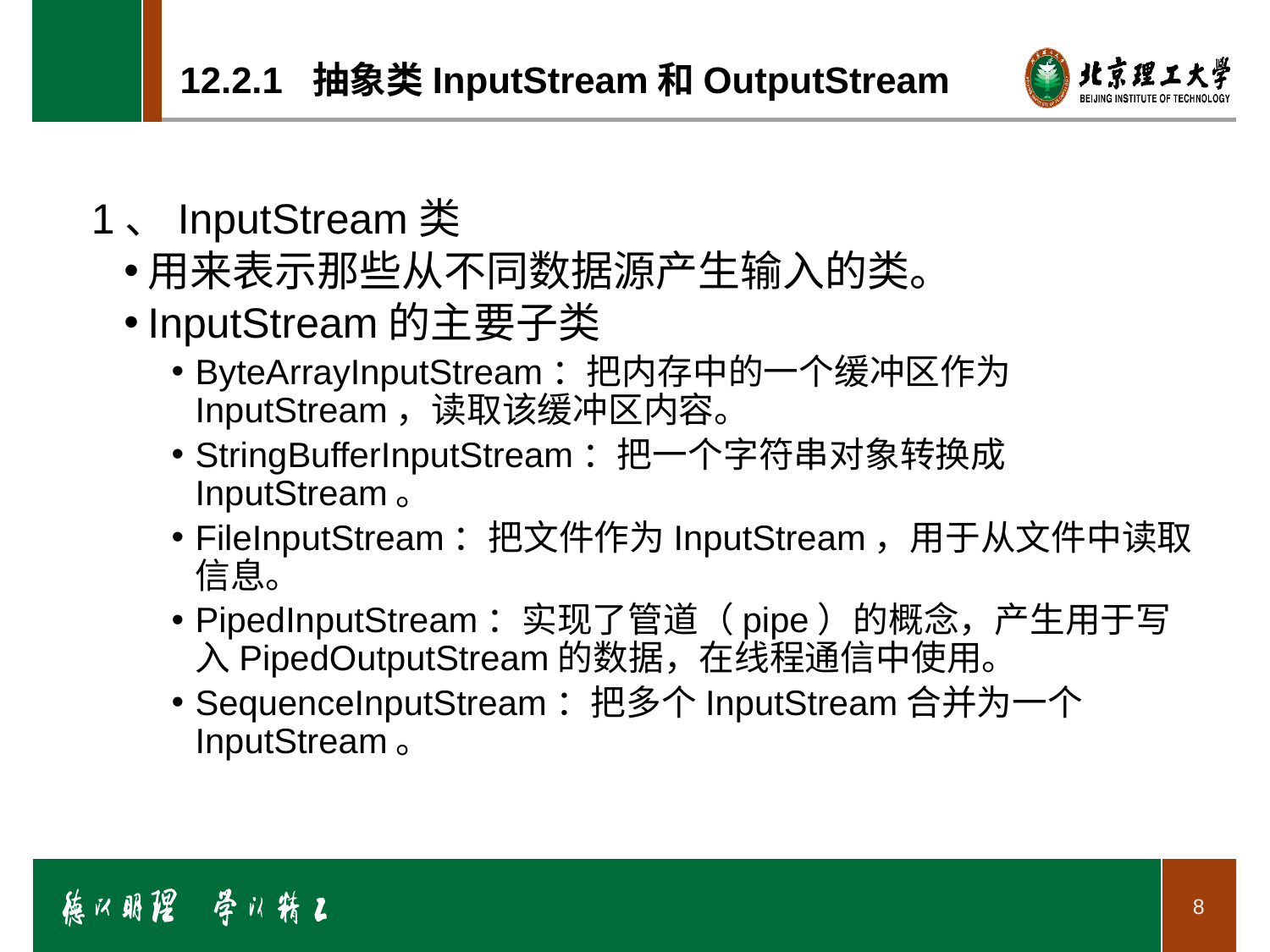

# 12.2.1  抽象类InputStream和OutputStream
1、InputStream类
用来表示那些从不同数据源产生输入的类。
InputStream的主要子类
ByteArrayInputStream：把内存中的一个缓冲区作为InputStream，读取该缓冲区内容。
StringBufferInputStream：把一个字符串对象转换成InputStream。
FileInputStream：把文件作为InputStream，用于从文件中读取信息。
PipedInputStream：实现了管道（pipe）的概念，产生用于写入PipedOutputStream的数据，在线程通信中使用。
SequenceInputStream：把多个InputStream合并为一个InputStream。